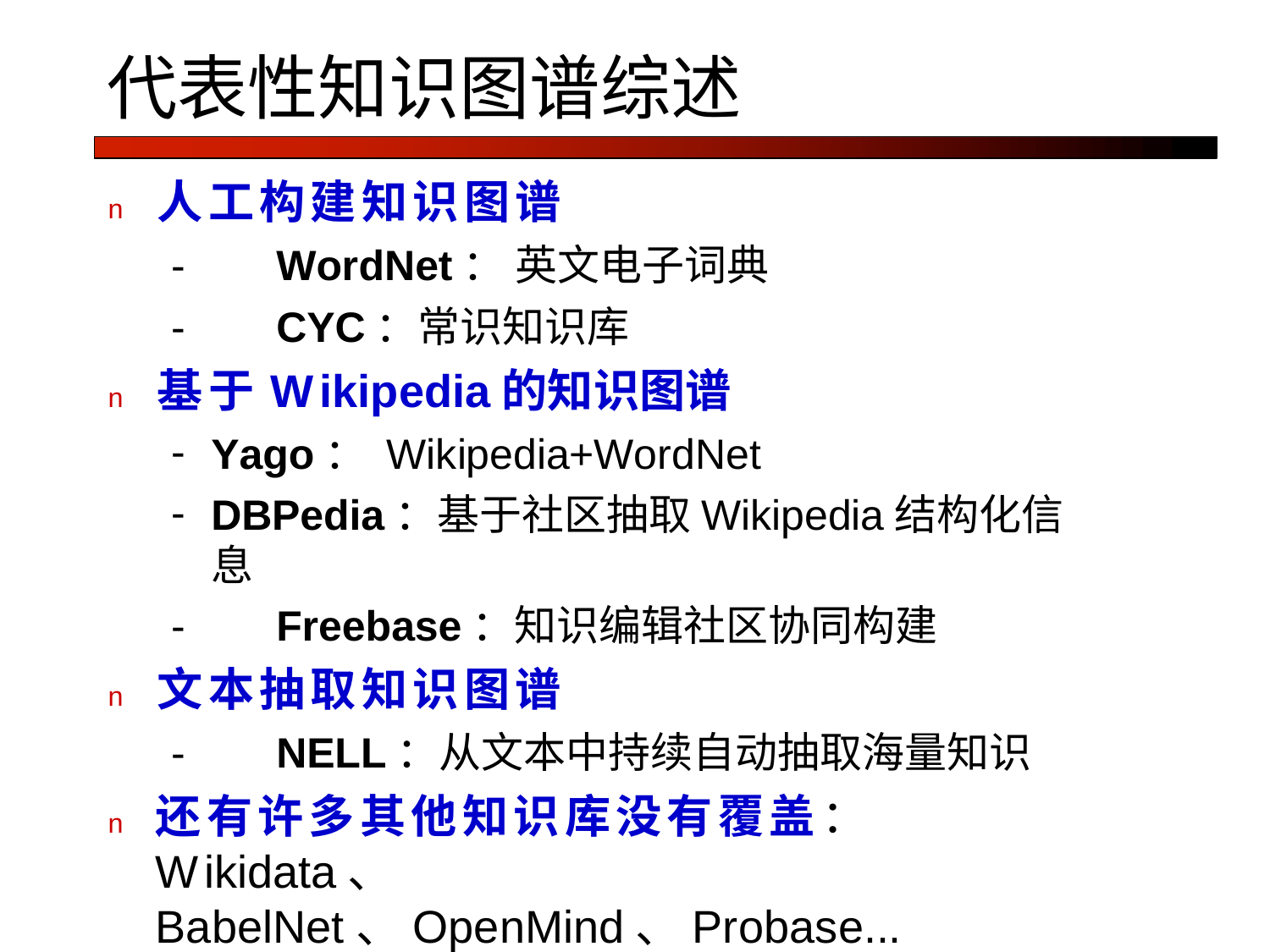

# 代表性知识图谱综述

n	人工构建知识图谱

-	WordNet： 英文电子词典

-	CYC：常识知识库

n	基于Wikipedia的知识图谱

Yago： Wikipedia+WordNet

DBPedia：基于社区抽取Wikipedia结构化信息

-	Freebase：知识编辑社区协同构建

n	文本抽取知识图谱

-	NELL：从文本中持续自动抽取海量知识

n	还有许多其他知识库没有覆盖：Wikidata、 BabelNet、OpenMind、Probase...